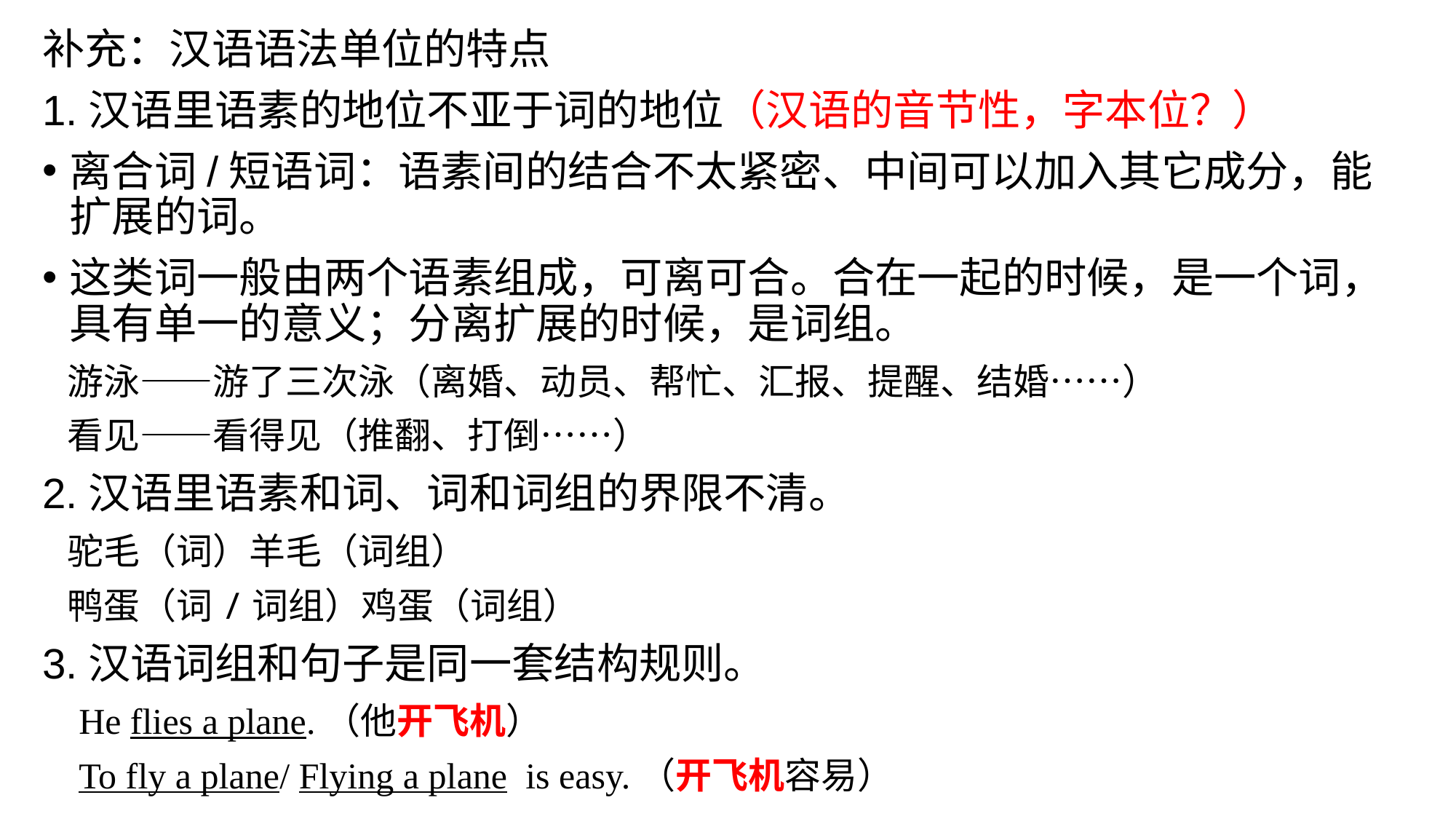

补充：汉语语法单位的特点
1.汉语里语素的地位不亚于词的地位（汉语的音节性，字本位？）
离合词/短语词：语素间的结合不太紧密、中间可以加入其它成分，能扩展的词。
这类词一般由两个语素组成，可离可合。合在一起的时候，是一个词，具有单一的意义；分离扩展的时候，是词组。
  游泳——游了三次泳（离婚、动员、帮忙、汇报、提醒、结婚……）
  看见——看得见（推翻、打倒……）
2.汉语里语素和词、词和词组的界限不清。
  驼毛（词）羊毛（词组）
  鸭蛋（词/词组）鸡蛋（词组）
3.汉语词组和句子是同一套结构规则。
    He flies a plane.（他开飞机）
    To fly a plane/ Flying a plane  is easy.（开飞机容易）